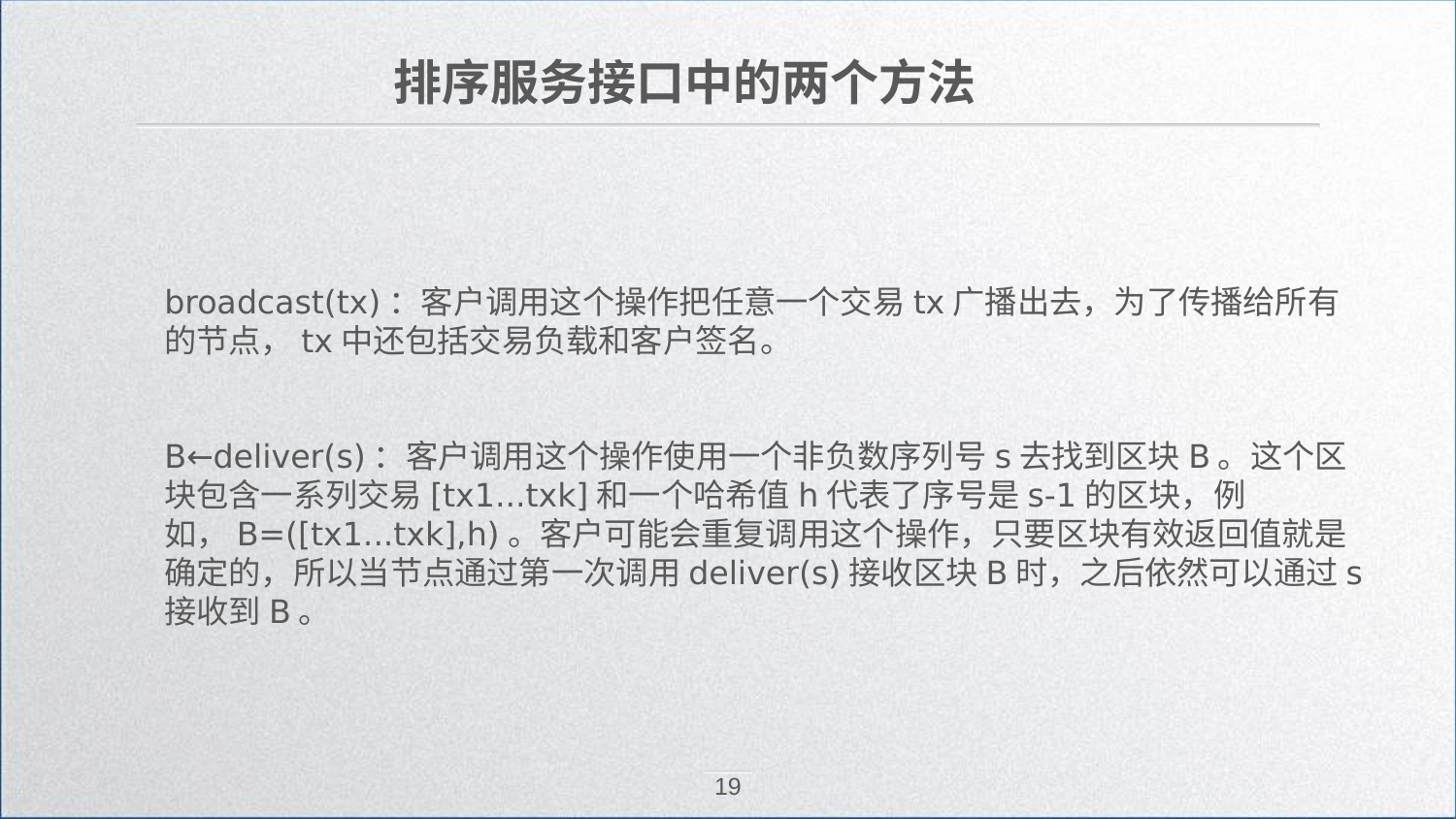

排序服务接口中的两个方法
broadcast(tx)：客户调用这个操作把任意一个交易tx广播出去，为了传播给所有的节点，tx中还包括交易负载和客户签名。

B←deliver(s)：客户调用这个操作使用一个非负数序列号s去找到区块B。这个区块包含一系列交易[tx1...txk]和一个哈希值h代表了序号是s-1的区块，例如，B=([tx1...txk],h)。客户可能会重复调用这个操作，只要区块有效返回值就是确定的，所以当节点通过第一次调用deliver(s)接收区块B时，之后依然可以通过s接收到B。

19